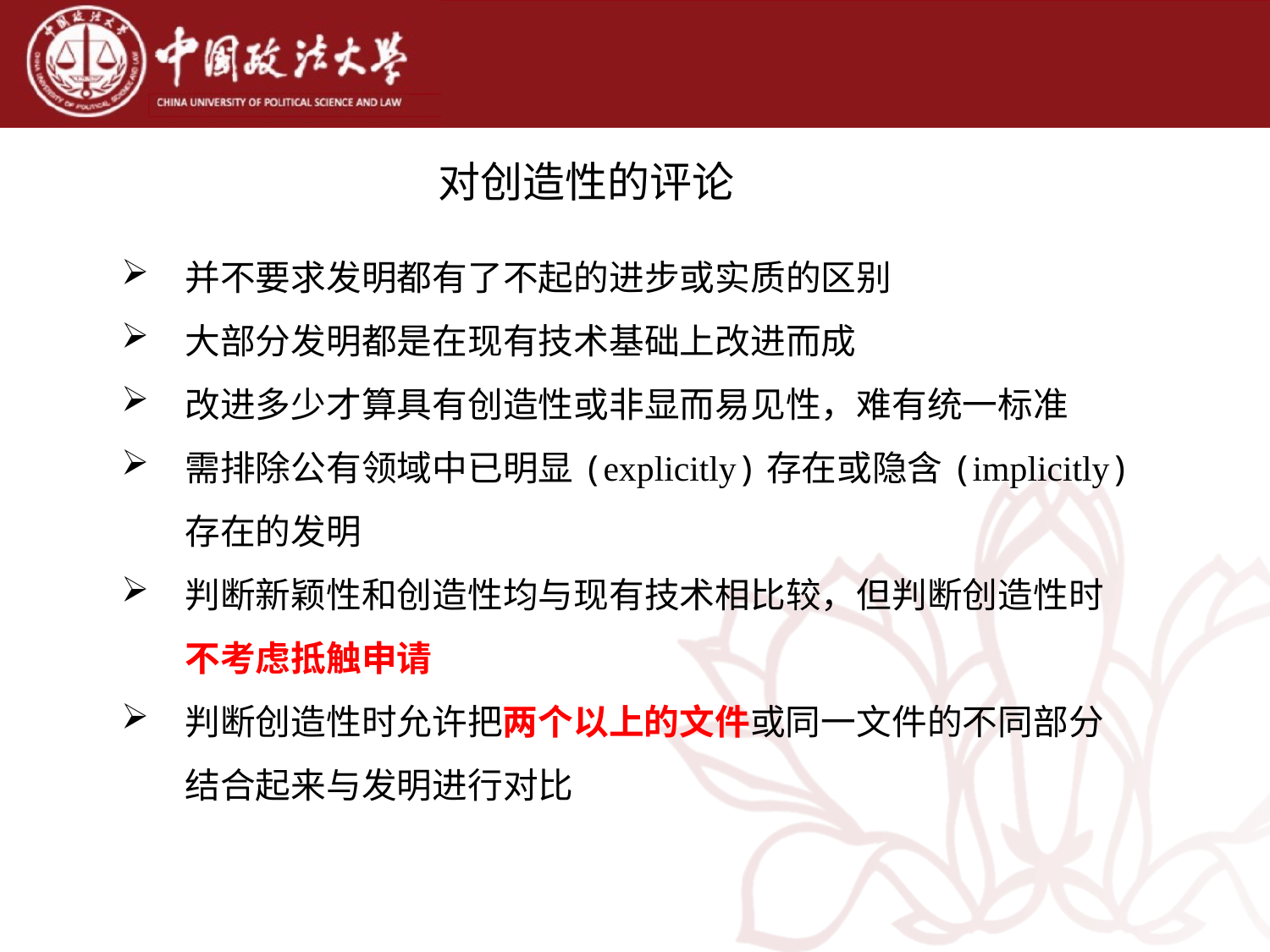

对创造性的评论
并不要求发明都有了不起的进步或实质的区别
大部分发明都是在现有技术基础上改进而成
改进多少才算具有创造性或非显而易见性，难有统一标准
需排除公有领域中已明显(explicitly)存在或隐含(implicitly)存在的发明
判断新颖性和创造性均与现有技术相比较，但判断创造性时不考虑抵触申请
判断创造性时允许把两个以上的文件或同一文件的不同部分结合起来与发明进行对比